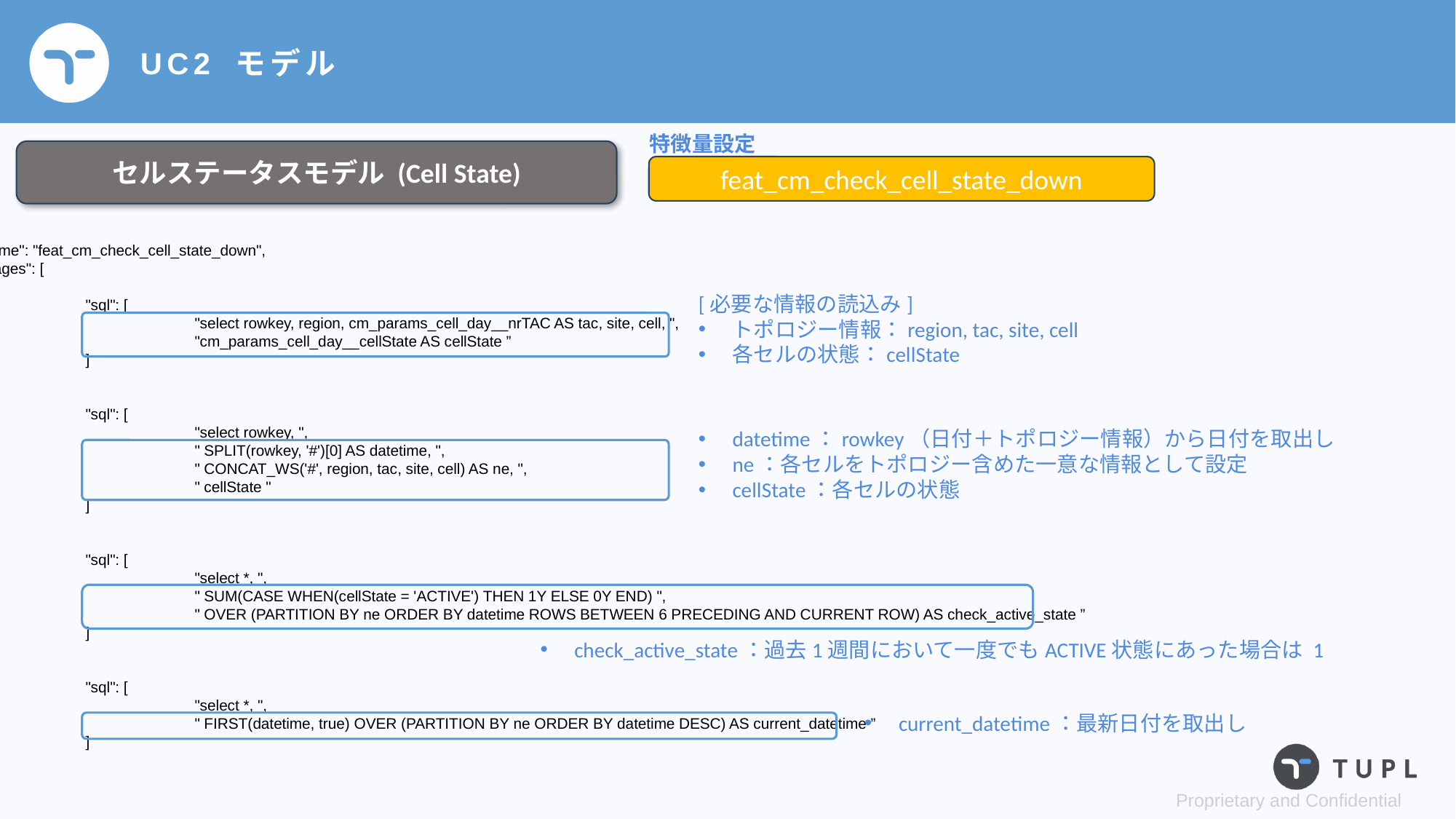

# UC2 モデル
特徴量設定
セルステータスモデル (Cell State)
feat_cm_check_cell_state_down
"name": "feat_cm_check_cell_state_down",
"stages": [
{
	"sql": [
		"select rowkey, region, cm_params_cell_day__nrTAC AS tac, site, cell, ",
		"cm_params_cell_day__cellState AS cellState ”
	]
},
{
	"sql": [
		"select rowkey, ",
		" SPLIT(rowkey, '#')[0] AS datetime, ",
		" CONCAT_WS('#', region, tac, site, cell) AS ne, ",
		" cellState "
	]
},
{
	"sql": [
		"select *, ",
		" SUM(CASE WHEN(cellState = 'ACTIVE') THEN 1Y ELSE 0Y END) ",
		" OVER (PARTITION BY ne ORDER BY datetime ROWS BETWEEN 6 PRECEDING AND CURRENT ROW) AS check_active_state ”
	]
},
{
	"sql": [
		"select *, ",
		" FIRST(datetime, true) OVER (PARTITION BY ne ORDER BY datetime DESC) AS current_datetime ”
	]
},
[必要な情報の読込み]
トポロジー情報：region, tac, site, cell
各セルの状態：cellState

datetime：rowkey（日付＋トポロジー情報）から日付を取出し
ne：各セルをトポロジー含めた一意な情報として設定
cellState：各セルの状態

check_active_state：過去1週間において一度でもACTIVE状態にあった場合は 1
current_datetime：最新日付を取出し